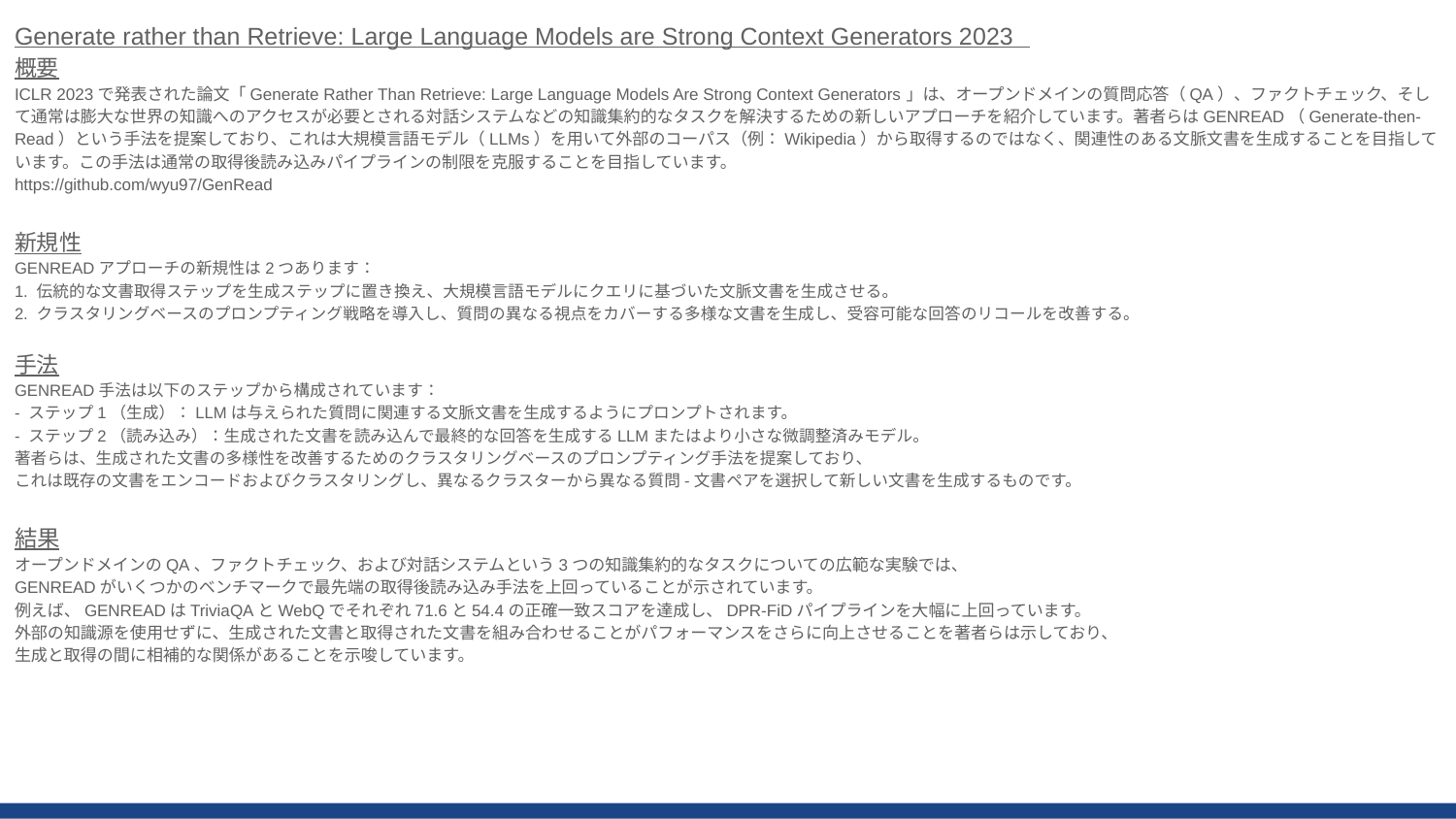

Generate rather than Retrieve: Large Language Models are Strong Context Generators 2023
概要
ICLR 2023で発表された論文「Generate Rather Than Retrieve: Large Language Models Are Strong Context Generators」は、オープンドメインの質問応答（QA）、ファクトチェック、そして通常は膨大な世界の知識へのアクセスが必要とされる対話システムなどの知識集約的なタスクを解決するための新しいアプローチを紹介しています。著者らはGENREAD（Generate-then-Read）という手法を提案しており、これは大規模言語モデル（LLMs）を用いて外部のコーパス（例：Wikipedia）から取得するのではなく、関連性のある文脈文書を生成することを目指しています。この手法は通常の取得後読み込みパイプラインの制限を克服することを目指しています。
https://github.com/wyu97/GenRead
新規性
GENREADアプローチの新規性は2つあります：
1. 伝統的な文書取得ステップを生成ステップに置き換え、大規模言語モデルにクエリに基づいた文脈文書を生成させる。
2. クラスタリングベースのプロンプティング戦略を導入し、質問の異なる視点をカバーする多様な文書を生成し、受容可能な回答のリコールを改善する。
手法
GENREAD手法は以下のステップから構成されています：
- ステップ1（生成）：LLMは与えられた質問に関連する文脈文書を生成するようにプロンプトされます。
- ステップ2（読み込み）：生成された文書を読み込んで最終的な回答を生成するLLMまたはより小さな微調整済みモデル。
著者らは、生成された文書の多様性を改善するためのクラスタリングベースのプロンプティング手法を提案しており、
これは既存の文書をエンコードおよびクラスタリングし、異なるクラスターから異なる質問-文書ペアを選択して新しい文書を生成するものです。
結果
オープンドメインのQA、ファクトチェック、および対話システムという3つの知識集約的なタスクについての広範な実験では、
GENREADがいくつかのベンチマークで最先端の取得後読み込み手法を上回っていることが示されています。
例えば、GENREADはTriviaQAとWebQでそれぞれ71.6と54.4の正確一致スコアを達成し、DPR-FiDパイプラインを大幅に上回っています。
外部の知識源を使用せずに、生成された文書と取得された文書を組み合わせることがパフォーマンスをさらに向上させることを著者らは示しており、
生成と取得の間に相補的な関係があることを示唆しています。